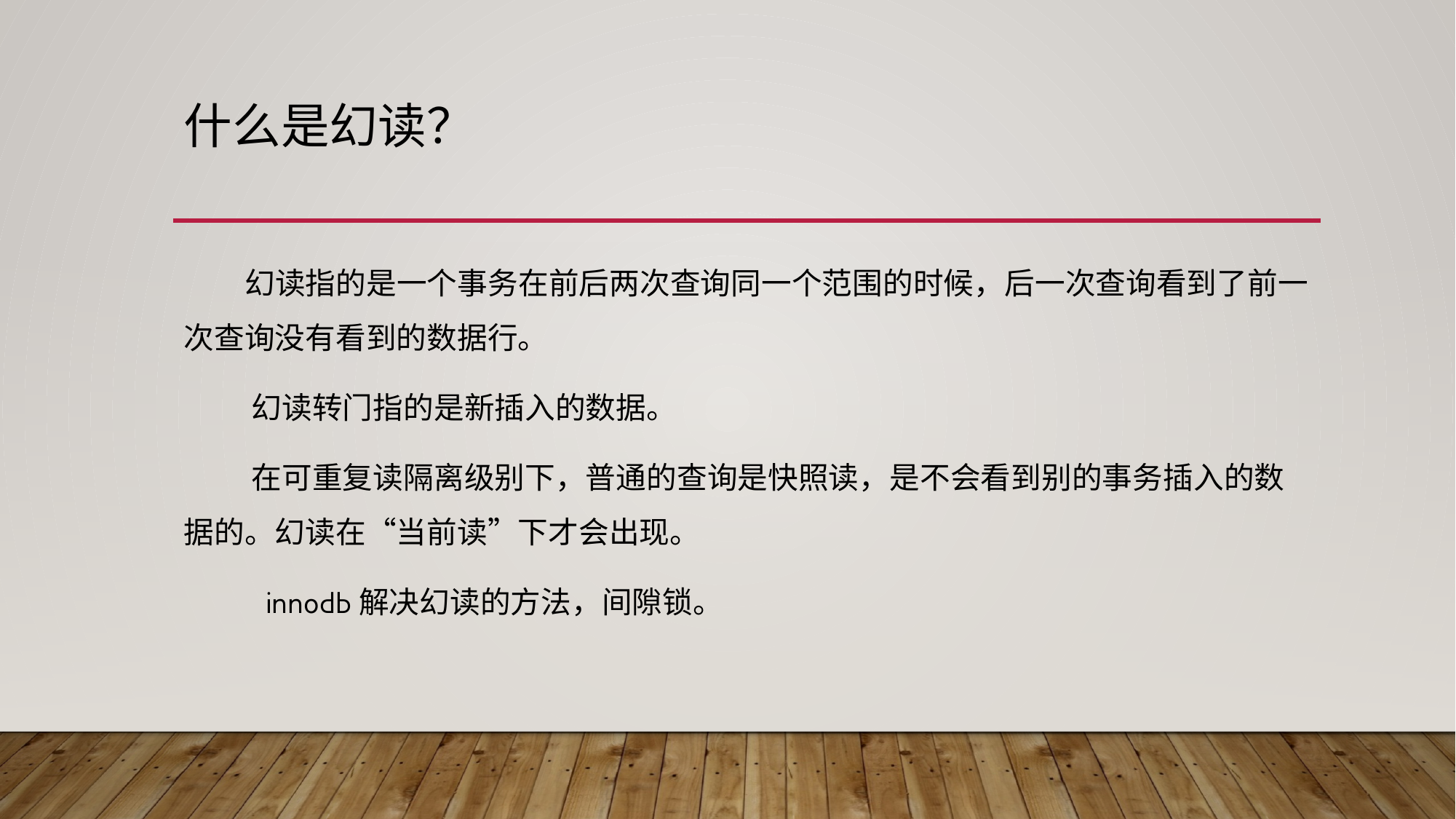

# 什么是幻读？
        幻读指的是一个事务在前后两次查询同一个范围的时候，后一次查询看到了前一次查询没有看到的数据行。
         幻读转门指的是新插入的数据。
         在可重复读隔离级别下，普通的查询是快照读，是不会看到别的事务插入的数据的。幻读在“当前读”下才会出现。
         innodb解决幻读的方法，间隙锁。